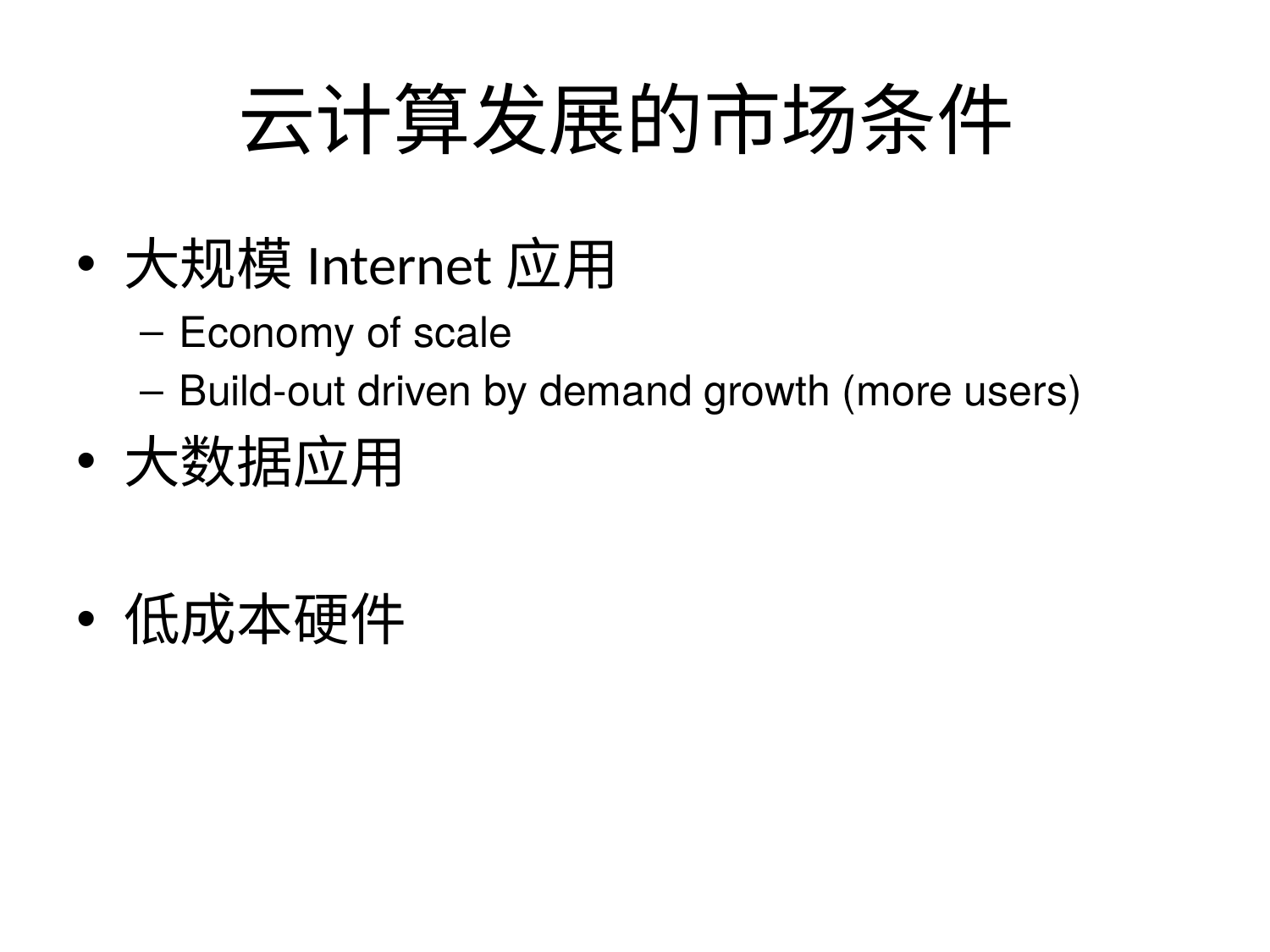

# 云计算发展的市场条件
大规模Internet应用
Economy of scale
Build-out driven by demand growth (more users)
大数据应用

低成本硬件